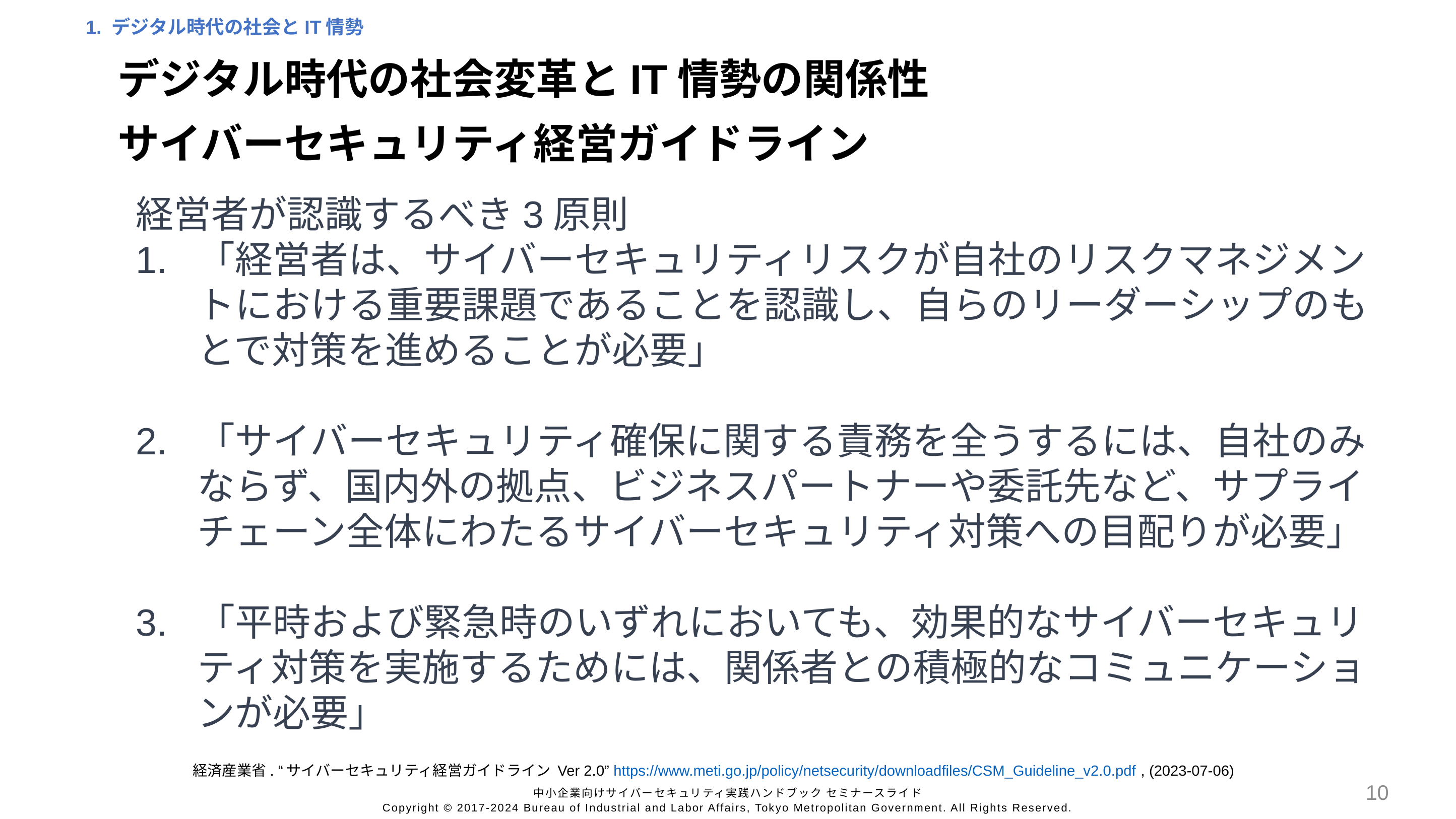

1. デジタル時代の社会とIT情勢
デジタル時代の社会変革とIT情勢の関係性
サイバーセキュリティ経営ガイドライン
経営者が認識するべき3原則
「経営者は、サイバーセキュリティリスクが自社のリスクマネジメントにおける重要課題であることを認識し、自らのリーダーシップのもとで対策を進めることが必要」
「サイバーセキュリティ確保に関する責務を全うするには、自社のみならず、国内外の拠点、ビジネスパートナーや委託先など、サプライチェーン全体にわたるサイバーセキュリティ対策への目配りが必要」
「平時および緊急時のいずれにおいても、効果的なサイバーセキュリティ対策を実施するためには、関係者との積極的なコミュニケーションが必要」
　　　
　　　経済産業省. “サイバーセキュリティ経営ガイドライン Ver 2.0” https://www.meti.go.jp/policy/netsecurity/downloadfiles/CSM_Guideline_v2.0.pdf , (2023-07-06)

10